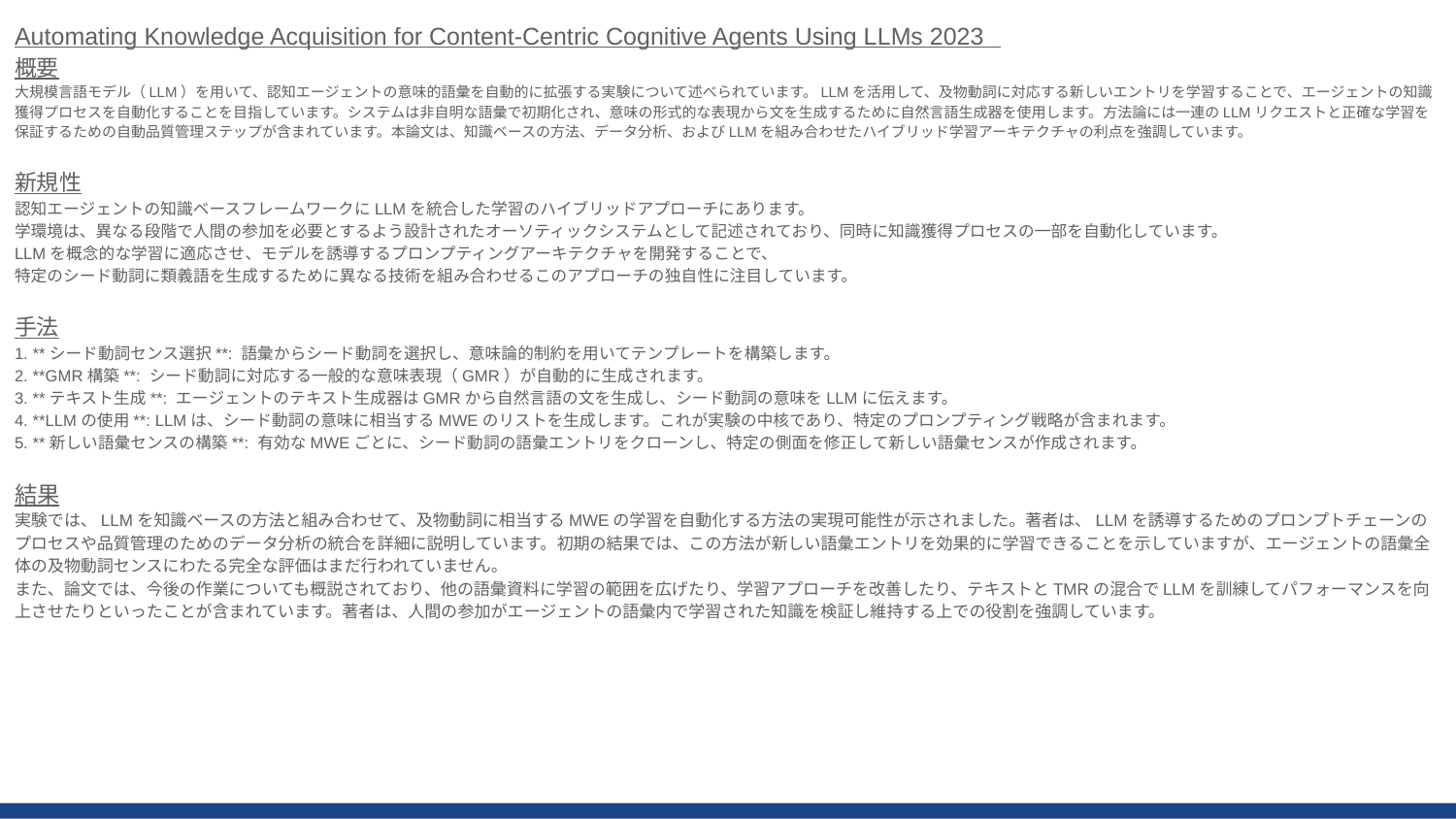

Automating Knowledge Acquisition for Content-Centric Cognitive Agents Using LLMs 2023
概要
大規模言語モデル（LLM）を用いて、認知エージェントの意味的語彙を自動的に拡張する実験について述べられています。LLMを活用して、及物動詞に対応する新しいエントリを学習することで、エージェントの知識獲得プロセスを自動化することを目指しています。システムは非自明な語彙で初期化され、意味の形式的な表現から文を生成するために自然言語生成器を使用します。方法論には一連のLLMリクエストと正確な学習を保証するための自動品質管理ステップが含まれています。本論文は、知識ベースの方法、データ分析、およびLLMを組み合わせたハイブリッド学習アーキテクチャの利点を強調しています。
新規性
認知エージェントの知識ベースフレームワークにLLMを統合した学習のハイブリッドアプローチにあります。
学環境は、異なる段階で人間の参加を必要とするよう設計されたオーソティックシステムとして記述されており、同時に知識獲得プロセスの一部を自動化しています。
LLMを概念的な学習に適応させ、モデルを誘導するプロンプティングアーキテクチャを開発することで、
特定のシード動詞に類義語を生成するために異なる技術を組み合わせるこのアプローチの独自性に注目しています。
手法
1. **シード動詞センス選択**: 語彙からシード動詞を選択し、意味論的制約を用いてテンプレートを構築します。
2. **GMR構築**: シード動詞に対応する一般的な意味表現（GMR）が自動的に生成されます。
3. **テキスト生成**: エージェントのテキスト生成器はGMRから自然言語の文を生成し、シード動詞の意味をLLMに伝えます。
4. **LLMの使用**: LLMは、シード動詞の意味に相当するMWEのリストを生成します。これが実験の中核であり、特定のプロンプティング戦略が含まれます。
5. **新しい語彙センスの構築**: 有効なMWEごとに、シード動詞の語彙エントリをクローンし、特定の側面を修正して新しい語彙センスが作成されます。
結果
実験では、LLMを知識ベースの方法と組み合わせて、及物動詞に相当するMWEの学習を自動化する方法の実現可能性が示されました。著者は、LLMを誘導するためのプロンプトチェーンのプロセスや品質管理のためのデータ分析の統合を詳細に説明しています。初期の結果では、この方法が新しい語彙エントリを効果的に学習できることを示していますが、エージェントの語彙全体の及物動詞センスにわたる完全な評価はまだ行われていません。
また、論文では、今後の作業についても概説されており、他の語彙資料に学習の範囲を広げたり、学習アプローチを改善したり、テキストとTMRの混合でLLMを訓練してパフォーマンスを向上させたりといったことが含まれています。著者は、人間の参加がエージェントの語彙内で学習された知識を検証し維持する上での役割を強調しています。